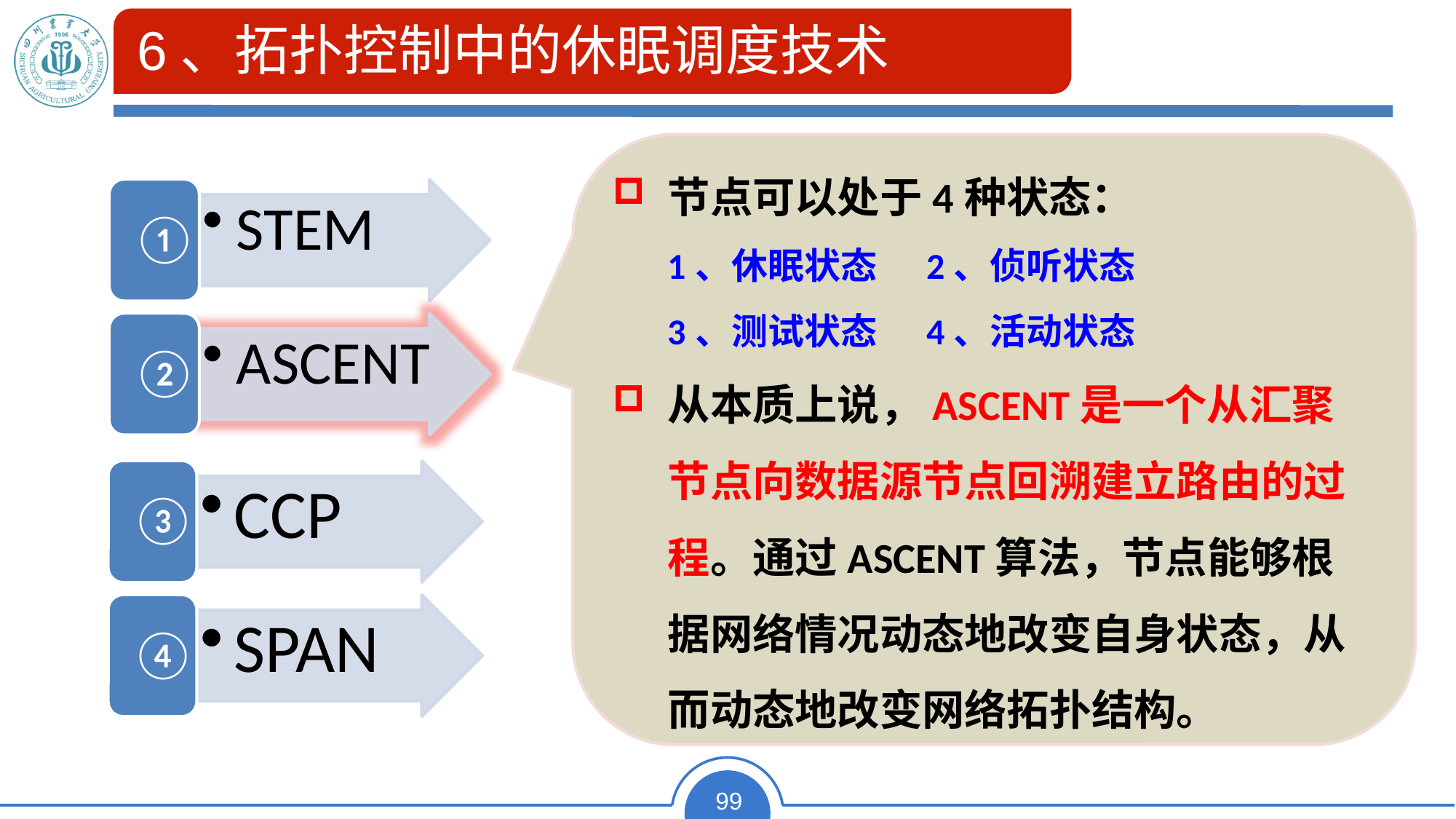

# 6、拓扑控制中的休眠调度技术
节点可以处于4种状态：
1、休眠状态     2、侦听状态
3、测试状态     4、活动状态
从本质上说，ASCENT是一个从汇聚节点向数据源节点回溯建立路由的过程。通过ASCENT算法，节点能够根据网络情况动态地改变自身状态，从而动态地改变网络拓扑结构。
STEM
①
ASCENT
②
CCP
③
SPAN
④